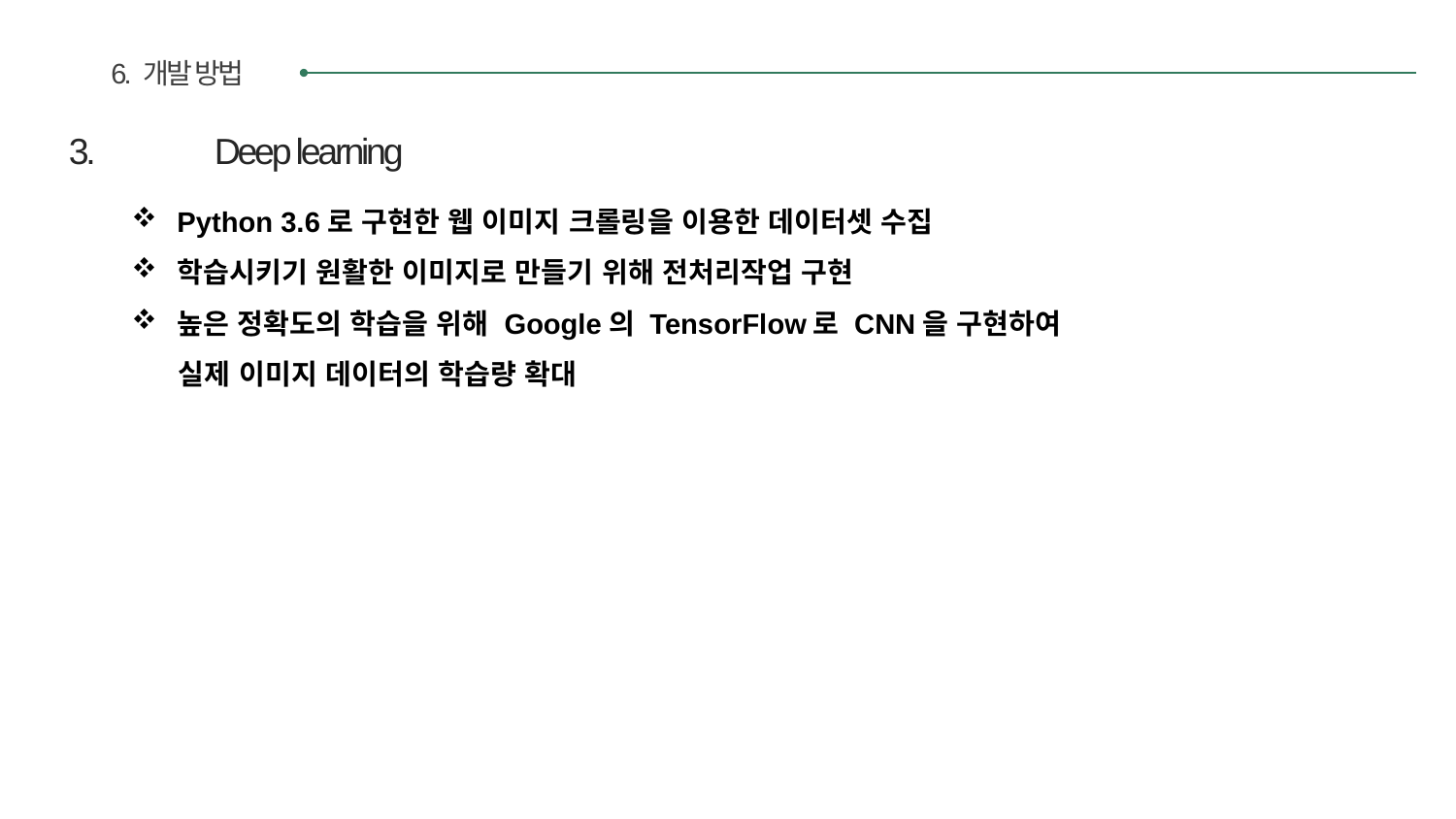

6. 개발 방법
3.	Deep learning
Python 3.6로 구현한 웹 이미지 크롤링을 이용한 데이터셋 수집
학습시키기 원활한 이미지로 만들기 위해 전처리작업 구현
높은 정확도의 학습을 위해 Google의 TensorFlow로 CNN을 구현하여
     실제 이미지 데이터의 학습량 확대